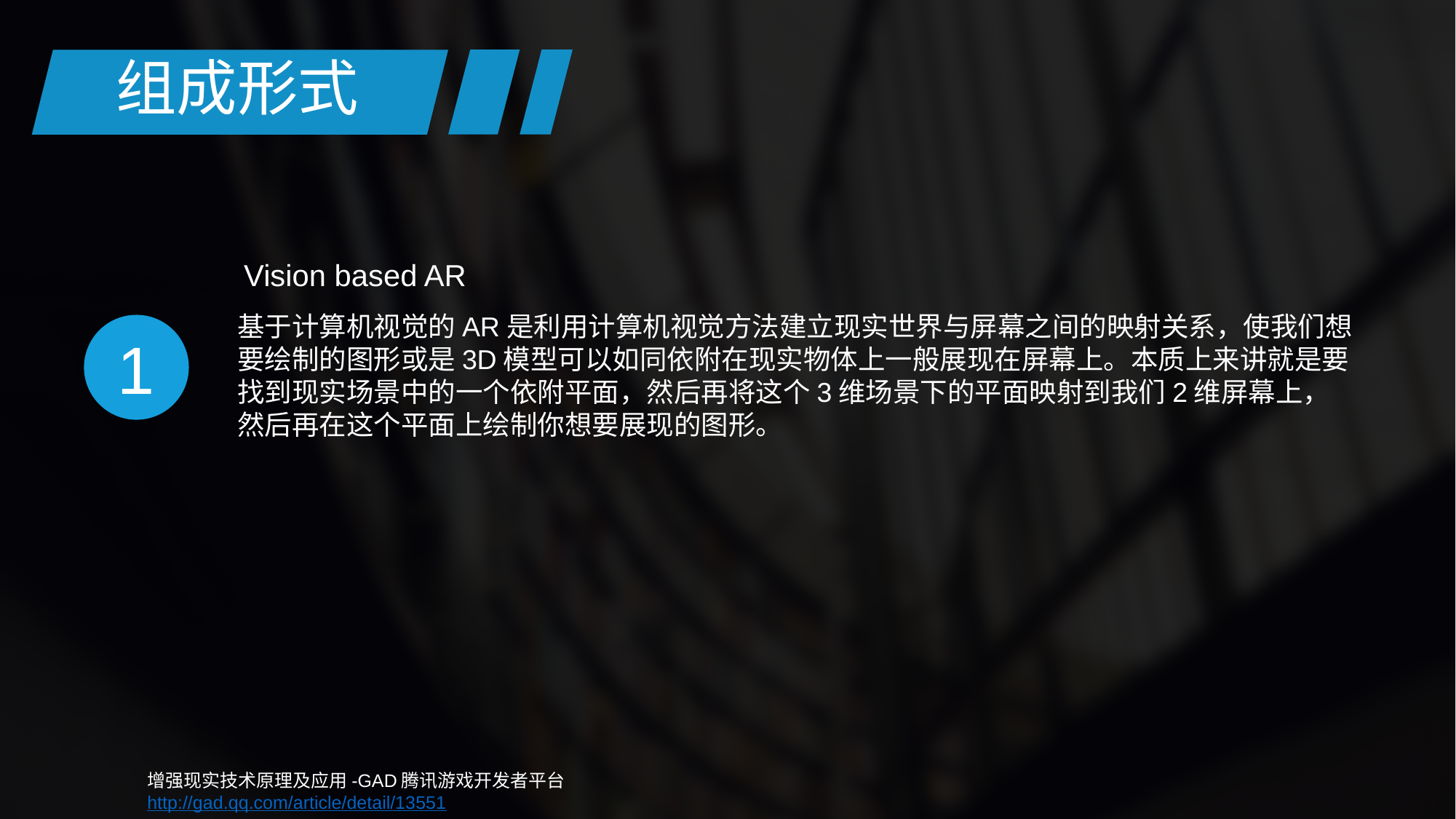

组成形式

Vision based AR
基于计算机视觉的AR是利用计算机视觉方法建立现实世界与屏幕之间的映射关系，使我们想要绘制的图形或是3D模型可以如同依附在现实物体上一般展现在屏幕上。本质上来讲就是要找到现实场景中的一个依附平面，然后再将这个3维场景下的平面映射到我们2维屏幕上，然后再在这个平面上绘制你想要展现的图形。
1
增强现实技术原理及应用-GAD腾讯游戏开发者平台
http://gad.qq.com/article/detail/13551